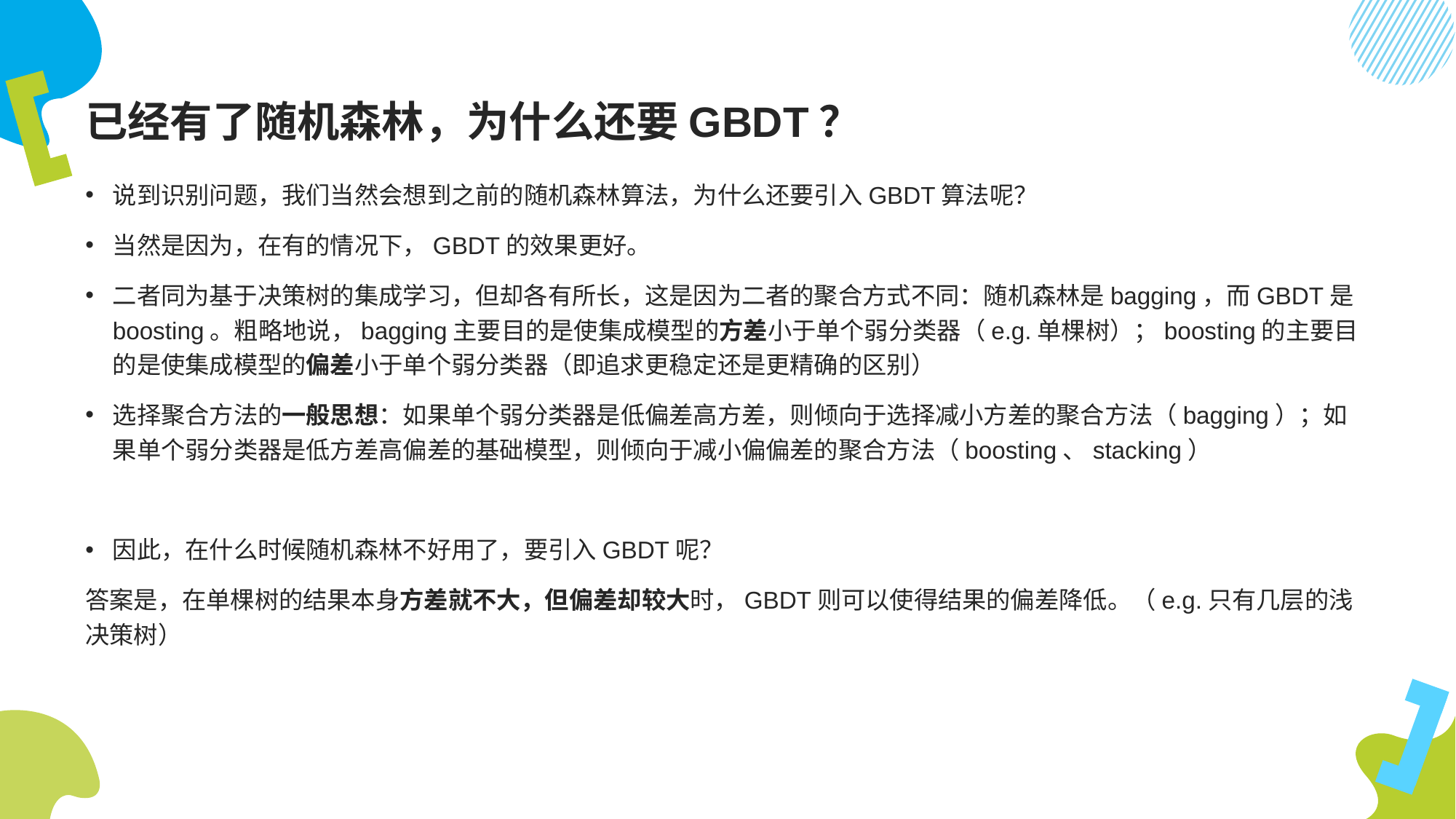

# 已经有了随机森林，为什么还要GBDT？
说到识别问题，我们当然会想到之前的随机森林算法，为什么还要引入GBDT算法呢？
当然是因为，在有的情况下，GBDT的效果更好。
二者同为基于决策树的集成学习，但却各有所长，这是因为二者的聚合方式不同：随机森林是bagging，而GBDT是boosting。粗略地说，bagging主要目的是使集成模型的方差小于单个弱分类器（e.g.单棵树）；boosting的主要目的是使集成模型的偏差小于单个弱分类器（即追求更稳定还是更精确的区别）
选择聚合方法的一般思想：如果单个弱分类器是低偏差高方差，则倾向于选择减小方差的聚合方法（bagging）；如果单个弱分类器是低方差高偏差的基础模型，则倾向于减小偏偏差的聚合方法（boosting、stacking）

因此，在什么时候随机森林不好用了，要引入GBDT呢？
答案是，在单棵树的结果本身方差就不大，但偏差却较大时，GBDT则可以使得结果的偏差降低。（e.g.只有几层的浅决策树）